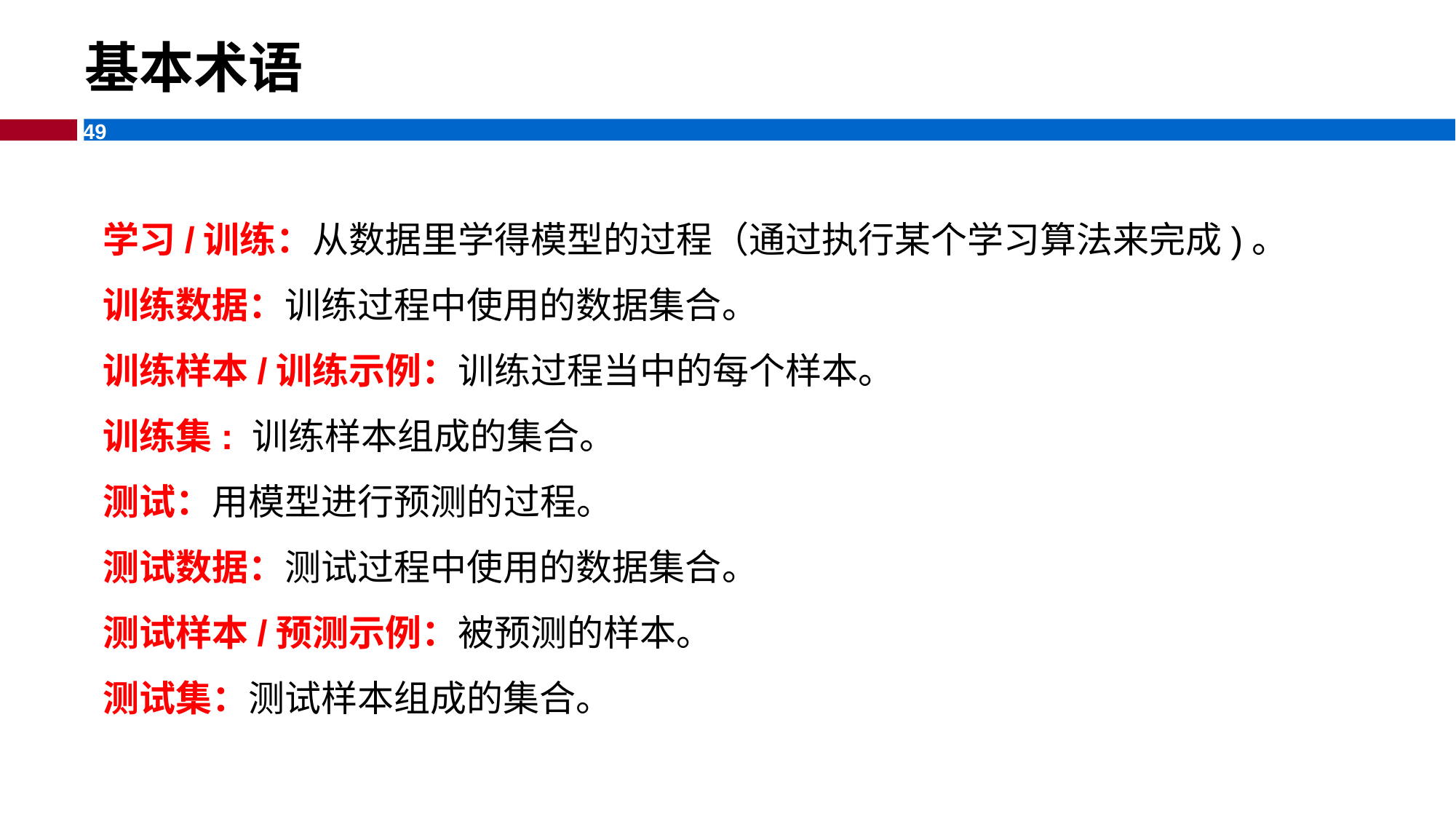

基本术语

学习/训练：从数据里学得模型的过程（通过执行某个学习算法来完成)。
训练数据：训练过程中使用的数据集合。
训练样本/训练示例：训练过程当中的每个样本。
训练集: 训练样本组成的集合。
测试：用模型进行预测的过程。
测试数据：测试过程中使用的数据集合。
测试样本/预测示例：被预测的样本。
测试集：测试样本组成的集合。